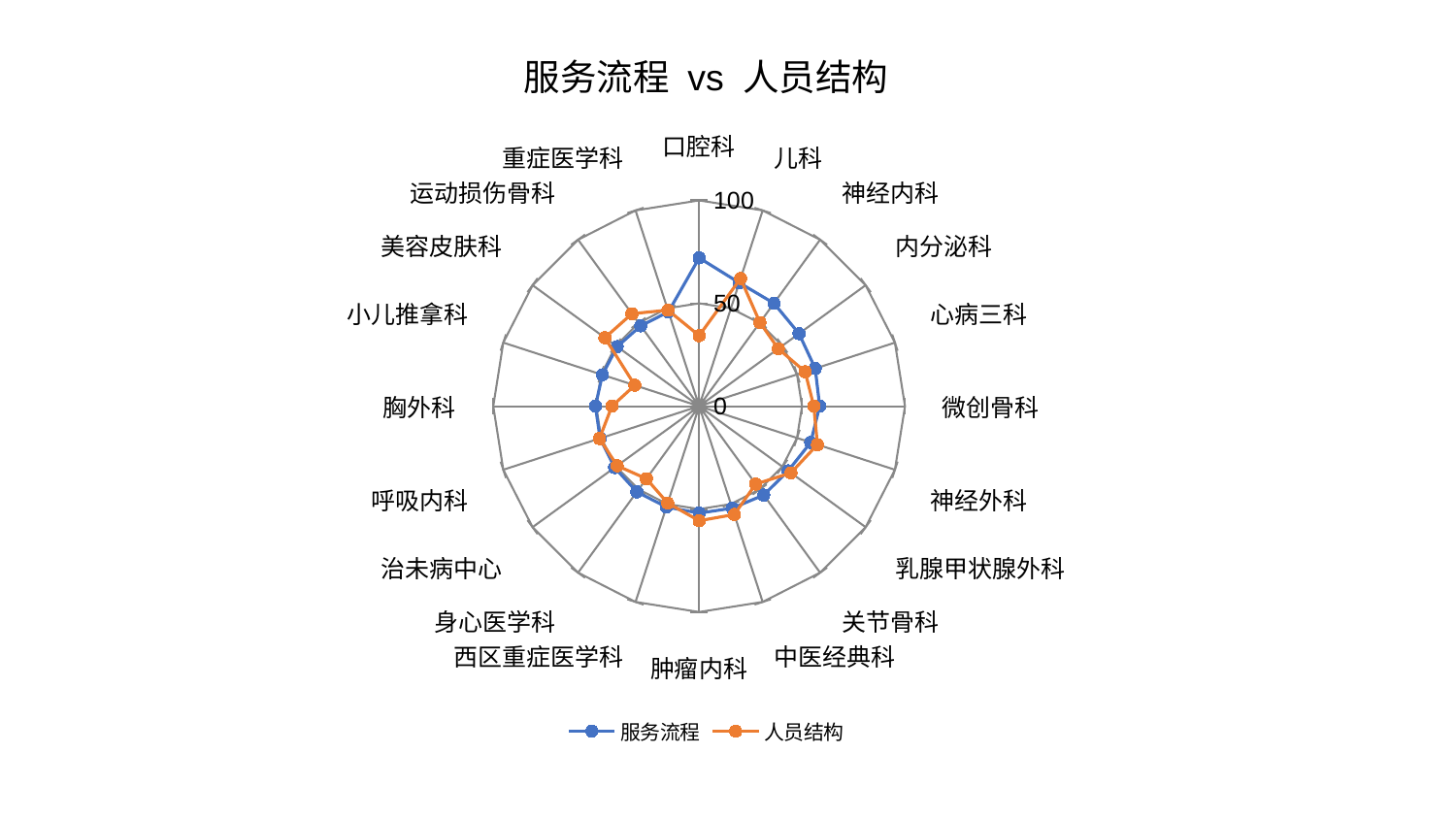

### Chart: 服务流程 vs 人员结构

| Category | 服务流程 | 人员结构 |
|---|---|---|
| 口腔科 | 72.06650300660205 | 34.27749057915088 |
| 儿科 | 63.0644415547862 | 65.22529078334098 |
| 神经内科 | 61.813598434654594 | 50.27614942875196 |
| 内分泌科 | 59.99562267547736 | 47.53763357138514 |
| 心病三科 | 59.317837750281186 | 54.165708082908345 |
| 微创骨科 | 58.565737665445106 | 55.73102082262332 |
| 神经外科 | 57.003136243526015 | 60.43887203183489 |
| 乳腺甲状腺外科 | 53.45619360568958 | 55.13825638311038 |
| 关节骨科 | 53.38901610240846 | 46.79115010635982 |
| 中医经典科 | 52.12048285874284 | 55.34679926678401 |
| 肿瘤内科 | 51.94967899684676 | 55.668714518172585 |
| 西区重症医学科 | 51.51414878051307 | 49.47736033750294 |
| 身心医学科 | 51.44787124449769 | 43.56750518284808 |
| 治未病中心 | 50.75302219730621 | 49.225328994968685 |
| 呼吸内科 | 50.58085438909234 | 50.89187534205481 |
| 胸外科 | 50.37189937336622 | 42.369008522359685 |
| 小儿推拿科 | 49.39914561045856 | 32.84177823871729 |
| 美容皮肤科 | 49.231804717610956 | 56.57287242109629 |
| 运动损伤骨科 | 48.26270642594781 | 55.543916394755534 |
| 重症医学科 | 48.209397511038084 | 49.08327194851886 |
60